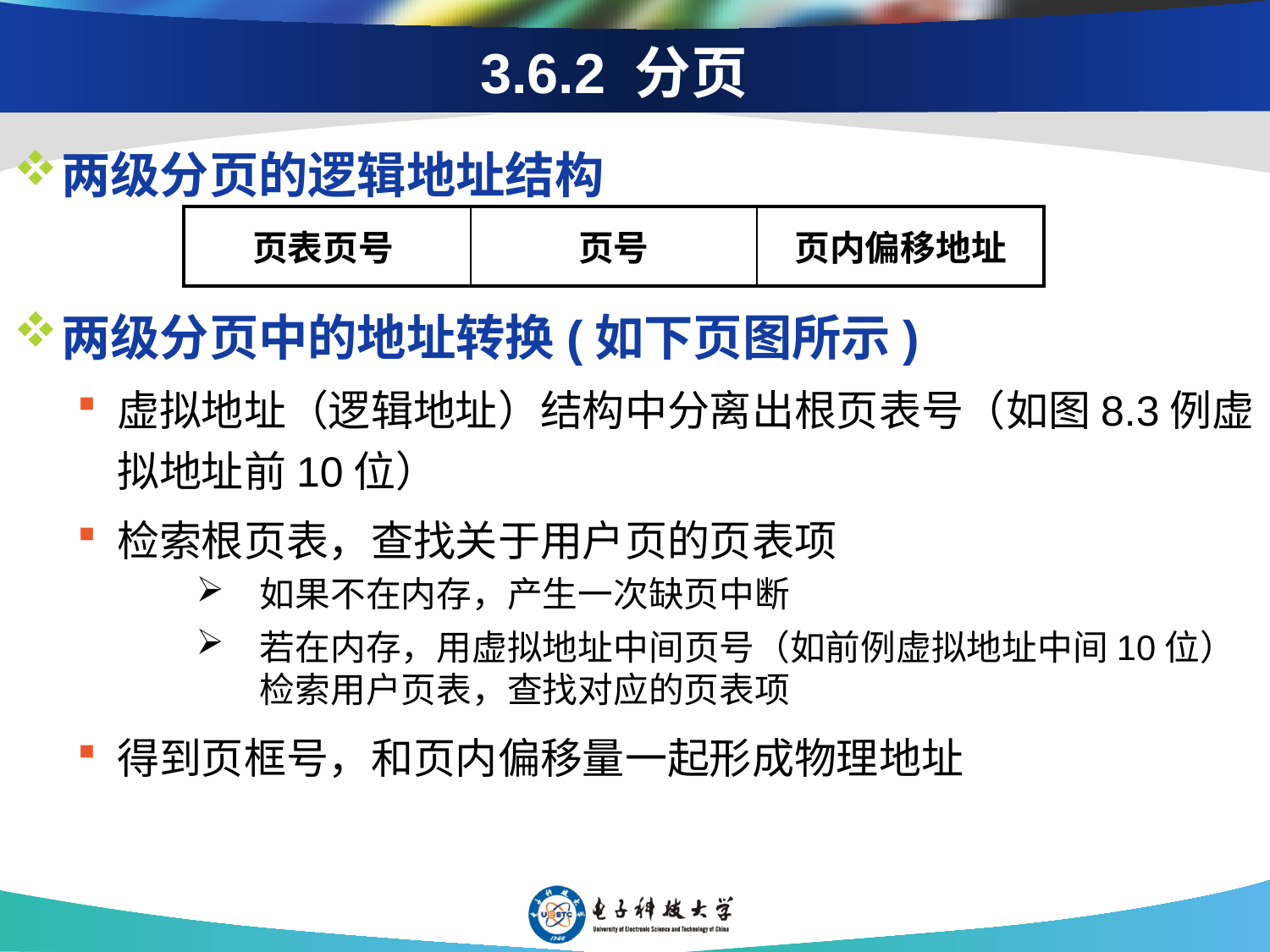

# 3.6.2 分页
两级分页的逻辑地址结构

两级分页中的地址转换(如下页图所示)
虚拟地址（逻辑地址）结构中分离出根页表号（如图8.3例虚拟地址前10位）
检索根页表，查找关于用户页的页表项
如果不在内存，产生一次缺页中断
若在内存，用虚拟地址中间页号（如前例虚拟地址中间10位）检索用户页表，查找对应的页表项
得到页框号，和页内偏移量一起形成物理地址

| 页表页号 | 页号 | 页内偏移地址 |
| --- | --- | --- |